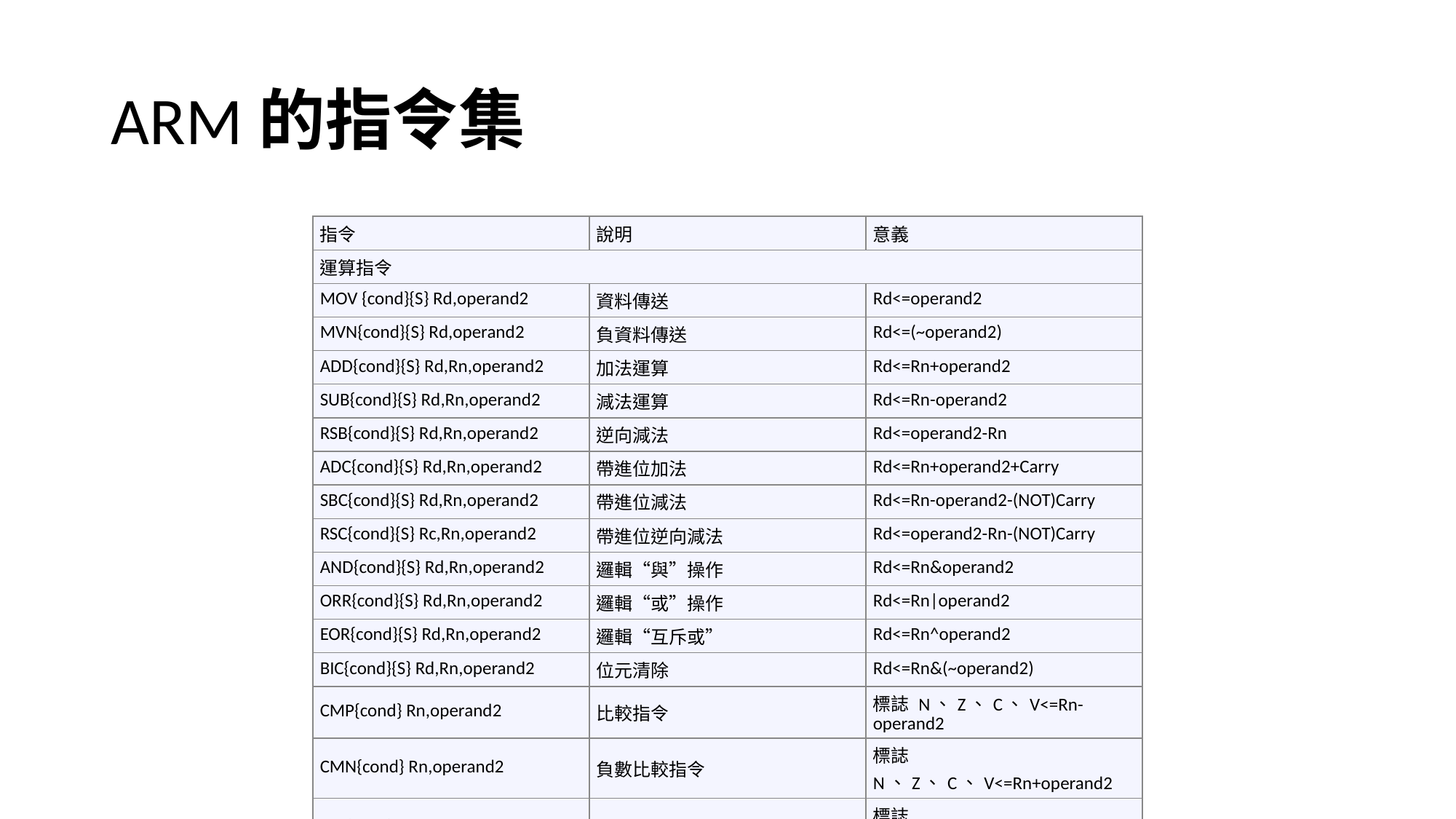

# ARM的指令集
| 指令 | 說明 | 意義 |
| --- | --- | --- |
| 運算指令 |  |  |
| MOV {cond}{S} Rd,operand2 | 資料傳送 | Rd<=operand2 |
| MVN{cond}{S} Rd,operand2 | 負資料傳送 | Rd<=(~operand2) |
| ADD{cond}{S} Rd,Rn,operand2 | 加法運算 | Rd<=Rn+operand2 |
| SUB{cond}{S} Rd,Rn,operand2 | 減法運算 | Rd<=Rn-operand2 |
| RSB{cond}{S} Rd,Rn,operand2 | 逆向減法 | Rd<=operand2-Rn |
| ADC{cond}{S} Rd,Rn,operand2 | 帶進位加法 | Rd<=Rn+operand2+Carry |
| SBC{cond}{S} Rd,Rn,operand2 | 帶進位減法 | Rd<=Rn-operand2-(NOT)Carry |
| RSC{cond}{S} Rc,Rn,operand2 | 帶進位逆向減法 | Rd<=operand2-Rn-(NOT)Carry |
| AND{cond}{S} Rd,Rn,operand2 | 邏輯“與”操作 | Rd<=Rn&operand2 |
| ORR{cond}{S} Rd,Rn,operand2 | 邏輯“或”操作 | Rd<=Rn|operand2 |
| EOR{cond}{S} Rd,Rn,operand2 | 邏輯“互斥或” | Rd<=Rn^operand2 |
| BIC{cond}{S} Rd,Rn,operand2 | 位元清除 | Rd<=Rn&(~operand2) |
| CMP{cond} Rn,operand2 | 比較指令 | 標誌 N、Z、C、V<=Rn-operand2 |
| CMN{cond} Rn,operand2 | 負數比較指令 | 標誌 N、Z、C、V<=Rn+operand2 |
| TST{cond} Rn,operand2 | 位元測試指令 | 標誌 N、Z、C、V<=Rn&operand2 |
| TEQ{cond} Rn,operand2 | 相等測試指令 | 標誌 N、Z、C、V<=Rn^operand2 |